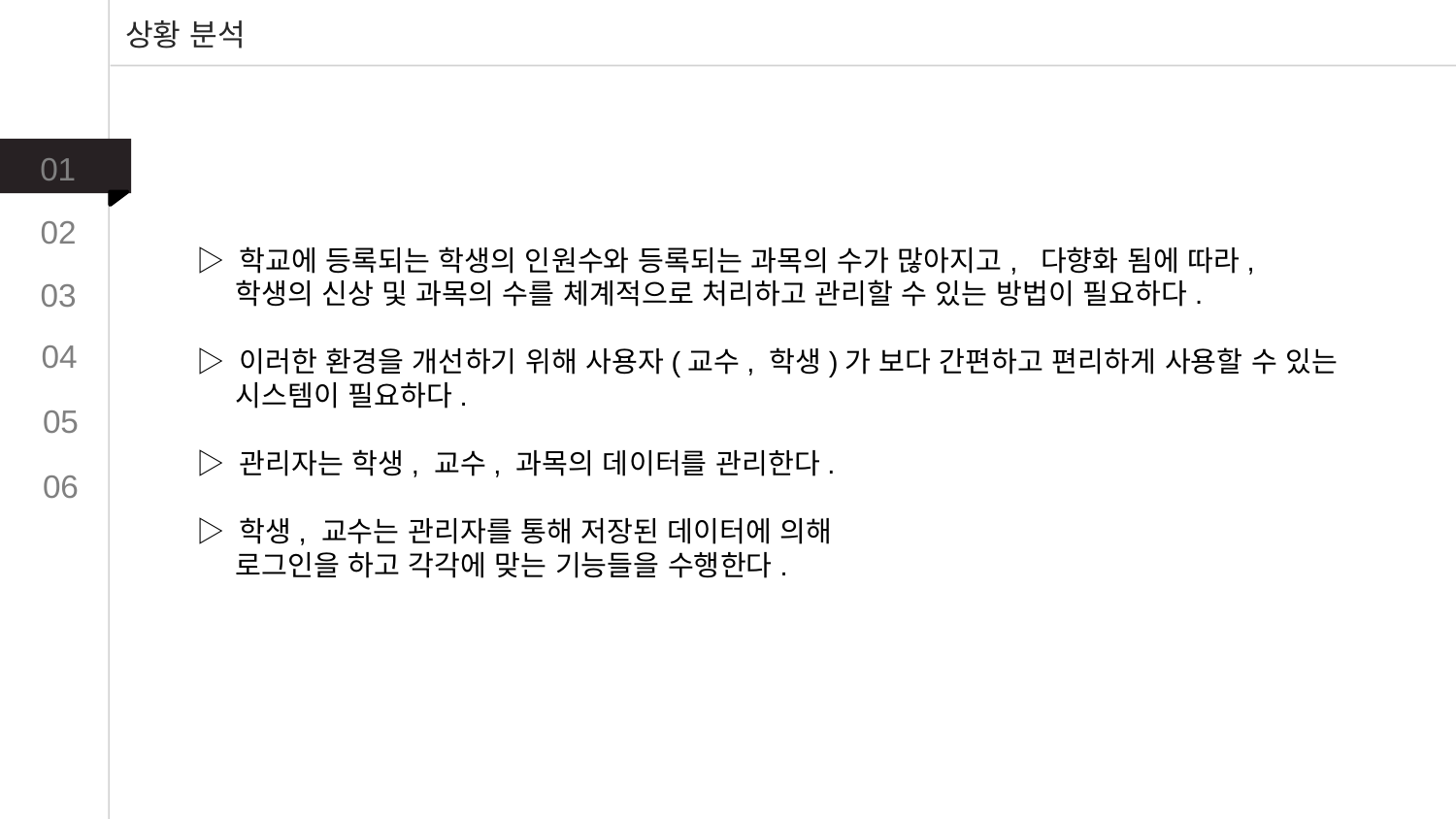

상황 분석

01

▷ 학교에 등록되는 학생의 인원수와 등록되는 과목의 수가 많아지고,  다향화 됨에 따라,
    학생의 신상 및 과목의 수를 체계적으로 처리하고 관리할 수 있는 방법이 필요하다.

▷ 이러한 환경을 개선하기 위해 사용자(교수, 학생)가 보다 간편하고 편리하게 사용할 수 있는
    시스템이 필요하다.

▷ 관리자는 학생, 교수, 과목의 데이터를 관리한다.

▷ 학생, 교수는 관리자를 통해 저장된 데이터에 의해
    로그인을 하고 각각에 맞는 기능들을 수행한다.

02
03
04
05
06